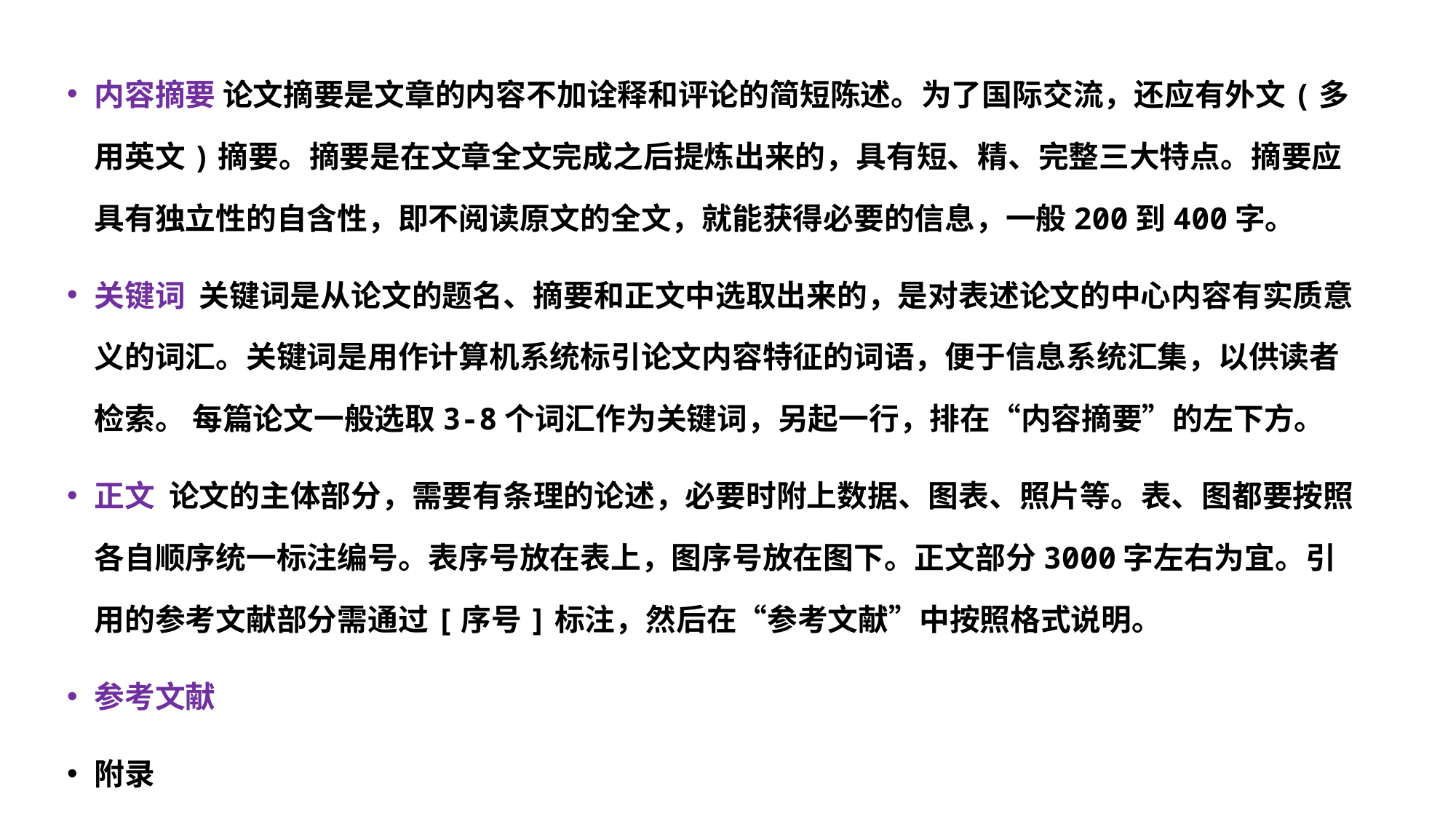

内容摘要 论文摘要是文章的内容不加诠释和评论的简短陈述。为了国际交流，还应有外文(多用英文)摘要。摘要是在文章全文完成之后提炼出来的，具有短、精、完整三大特点。摘要应具有独立性的自含性，即不阅读原文的全文，就能获得必要的信息，一般200到400字。
关键词  关键词是从论文的题名、摘要和正文中选取出来的，是对表述论文的中心内容有实质意义的词汇。关键词是用作计算机系统标引论文内容特征的词语，便于信息系统汇集，以供读者检索。 每篇论文一般选取3-8个词汇作为关键词，另起一行，排在“内容摘要”的左下方。
正文  论文的主体部分，需要有条理的论述，必要时附上数据、图表、照片等。表、图都要按照各自顺序统一标注编号。表序号放在表上，图序号放在图下。正文部分3000字左右为宜。引用的参考文献部分需通过[序号]标注，然后在“参考文献”中按照格式说明。
参考文献
附录